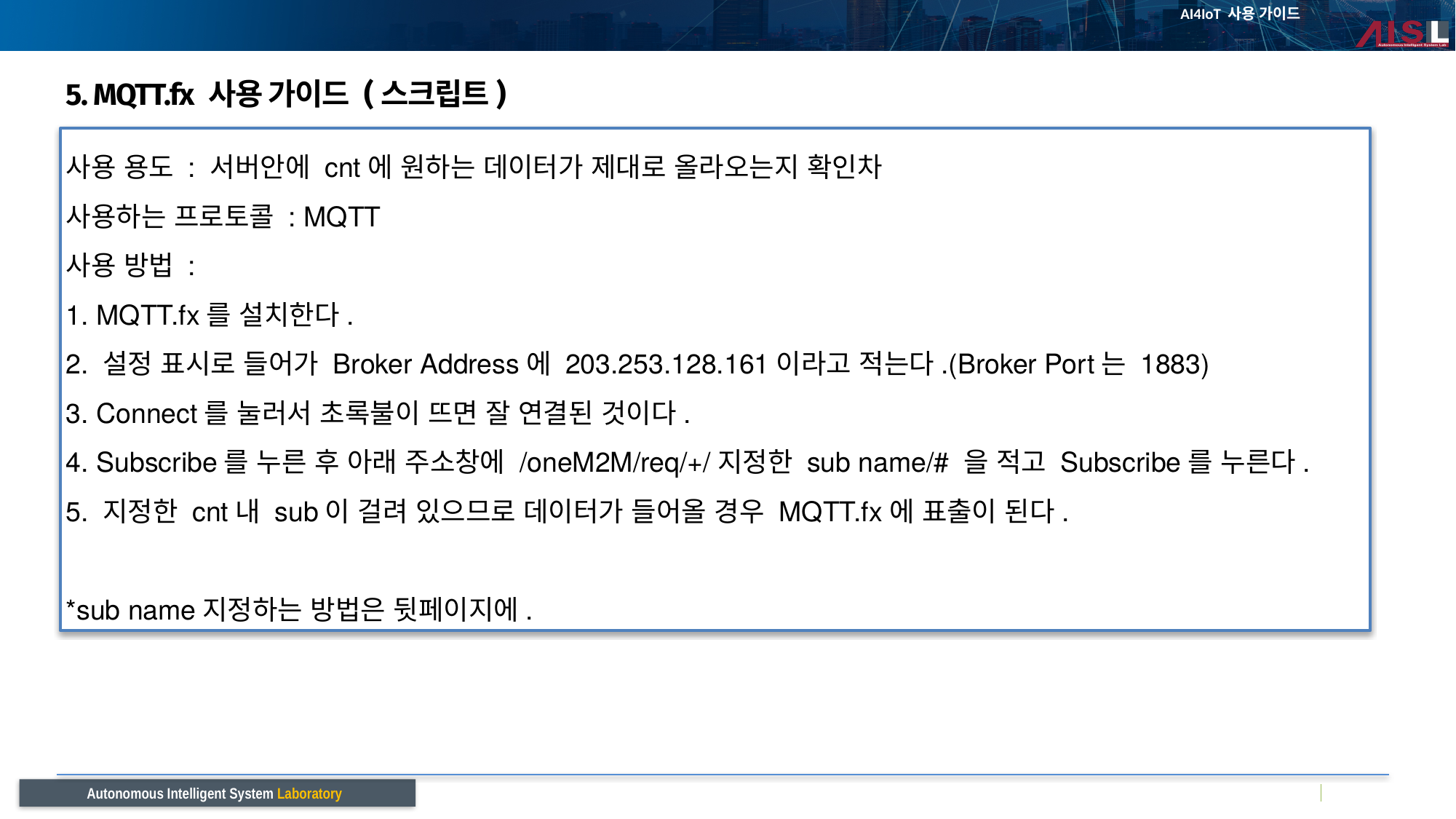

# 5. MQTT.fx 사용 가이드 (스크립트)
사용 용도 : 서버안에 cnt에 원하는 데이터가 제대로 올라오는지 확인차
사용하는 프로토콜 : MQTT
사용 방법 :
1. MQTT.fx를 설치한다.
2. 설정 표시로 들어가 Broker Address에 203.253.128.161이라고 적는다.(Broker Port는 1883)
3. Connect를 눌러서 초록불이 뜨면 잘 연결된 것이다.
4. Subscribe를 누른 후 아래 주소창에 /oneM2M/req/+/지정한 sub name/# 을 적고 Subscribe를 누른다.
5. 지정한 cnt내 sub이 걸려 있으므로 데이터가 들어올 경우 MQTT.fx에 표출이 된다.

*sub name지정하는 방법은 뒷페이지에.